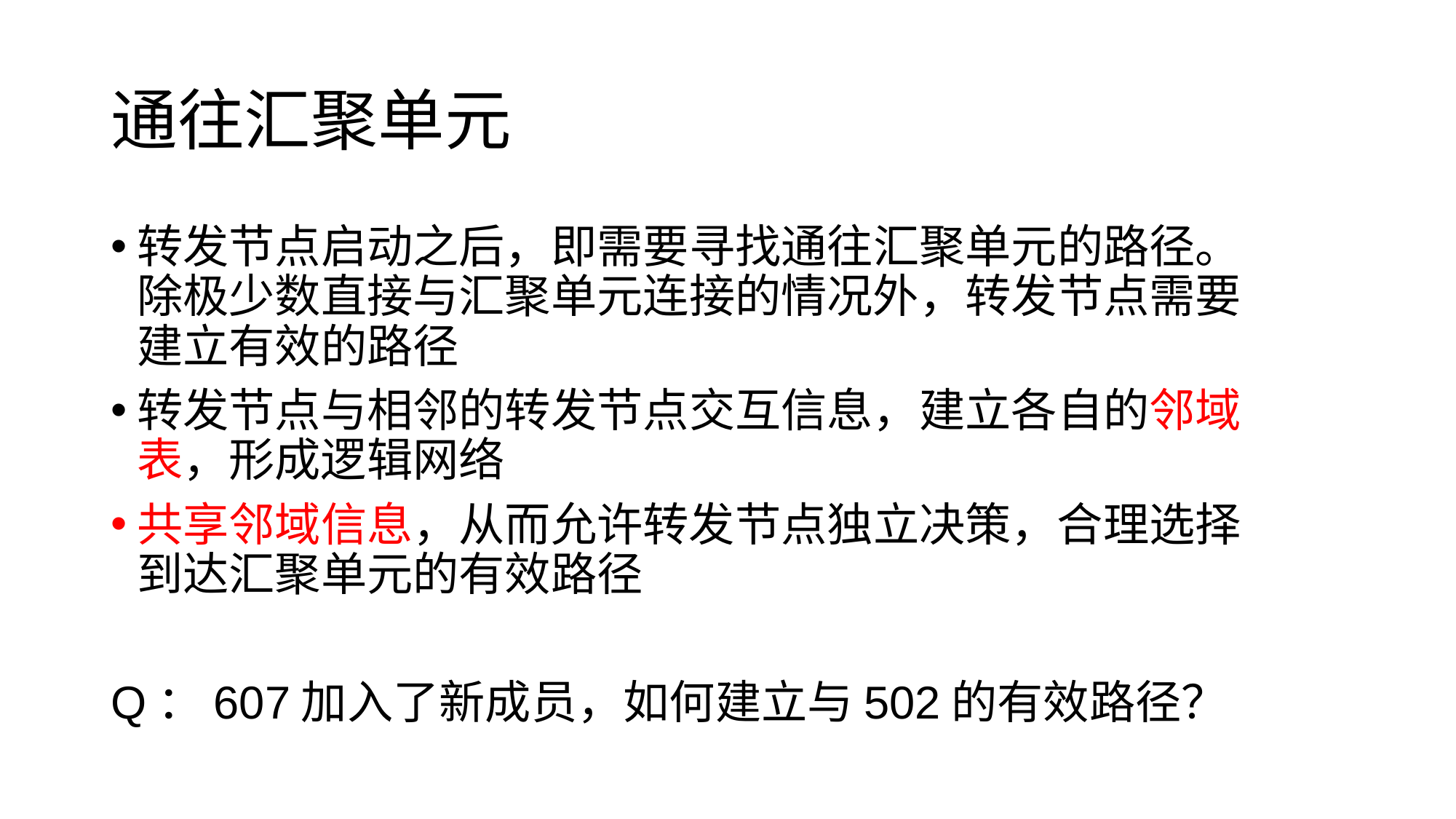

# 通往汇聚单元
转发节点启动之后，即需要寻找通往汇聚单元的路径。除极少数直接与汇聚单元连接的情况外，转发节点需要建立有效的路径
转发节点与相邻的转发节点交互信息，建立各自的邻域表，形成逻辑网络
共享邻域信息，从而允许转发节点独立决策，合理选择到达汇聚单元的有效路径

Q：607加入了新成员，如何建立与502的有效路径？